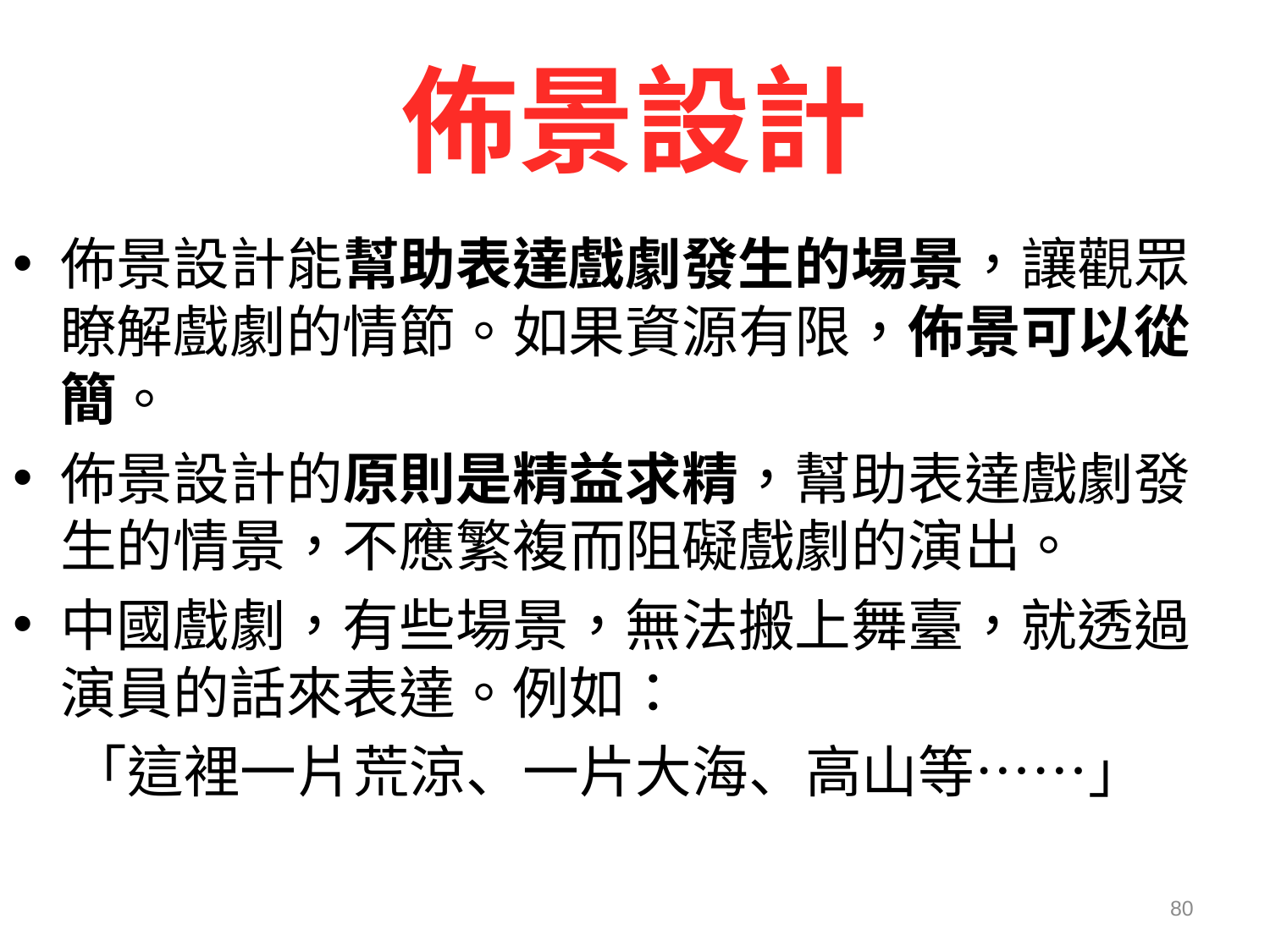

# 佈景設計
佈景設計能幫助表達戲劇發生的場景，讓觀眾瞭解戲劇的情節。如果資源有限，佈景可以從簡。
佈景設計的原則是精益求精，幫助表達戲劇發生的情景，不應繁複而阻礙戲劇的演出。
中國戲劇，有些場景，無法搬上舞臺，就透過演員的話來表達。例如：
「這裡一片荒涼、一片大海、高山等……」
80